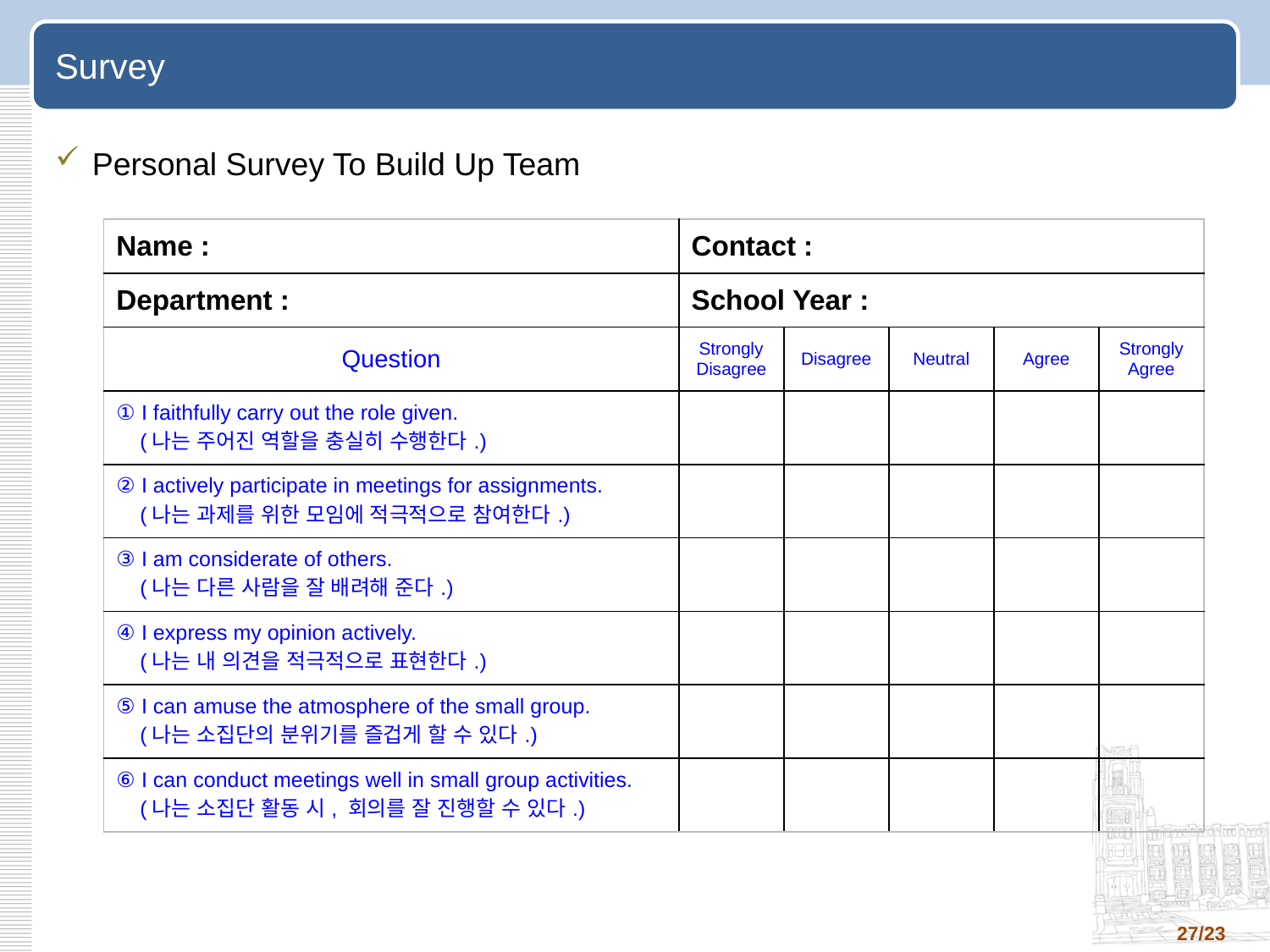

# Survey
Personal Survey To Build Up Team
| Name : | Contact : |  |  |  |  |
| --- | --- | --- | --- | --- | --- |
| Department : | School Year : |  |  |  |  |
| Question | Strongly Disagree | Disagree | Neutral | Agree | Strongly Agree |
| ① I faithfully carry out the role given. (나는 주어진 역할을 충실히 수행한다.) |  |  |  |  |  |
| ② I actively participate in meetings for assignments. (나는 과제를 위한 모임에 적극적으로 참여한다.) |  |  |  |  |  |
| ③ I am considerate of others. (나는 다른 사람을 잘 배려해 준다.) |  |  |  |  |  |
| ④ I express my opinion actively. (나는 내 의견을 적극적으로 표현한다.) |  |  |  |  |  |
| ⑤ I can amuse the atmosphere of the small group. (나는 소집단의 분위기를 즐겁게 할 수 있다.) |  |  |  |  |  |
| ⑥ I can conduct meetings well in small group activities. (나는 소집단 활동 시, 회의를 잘 진행할 수 있다.) |  |  |  |  |  |